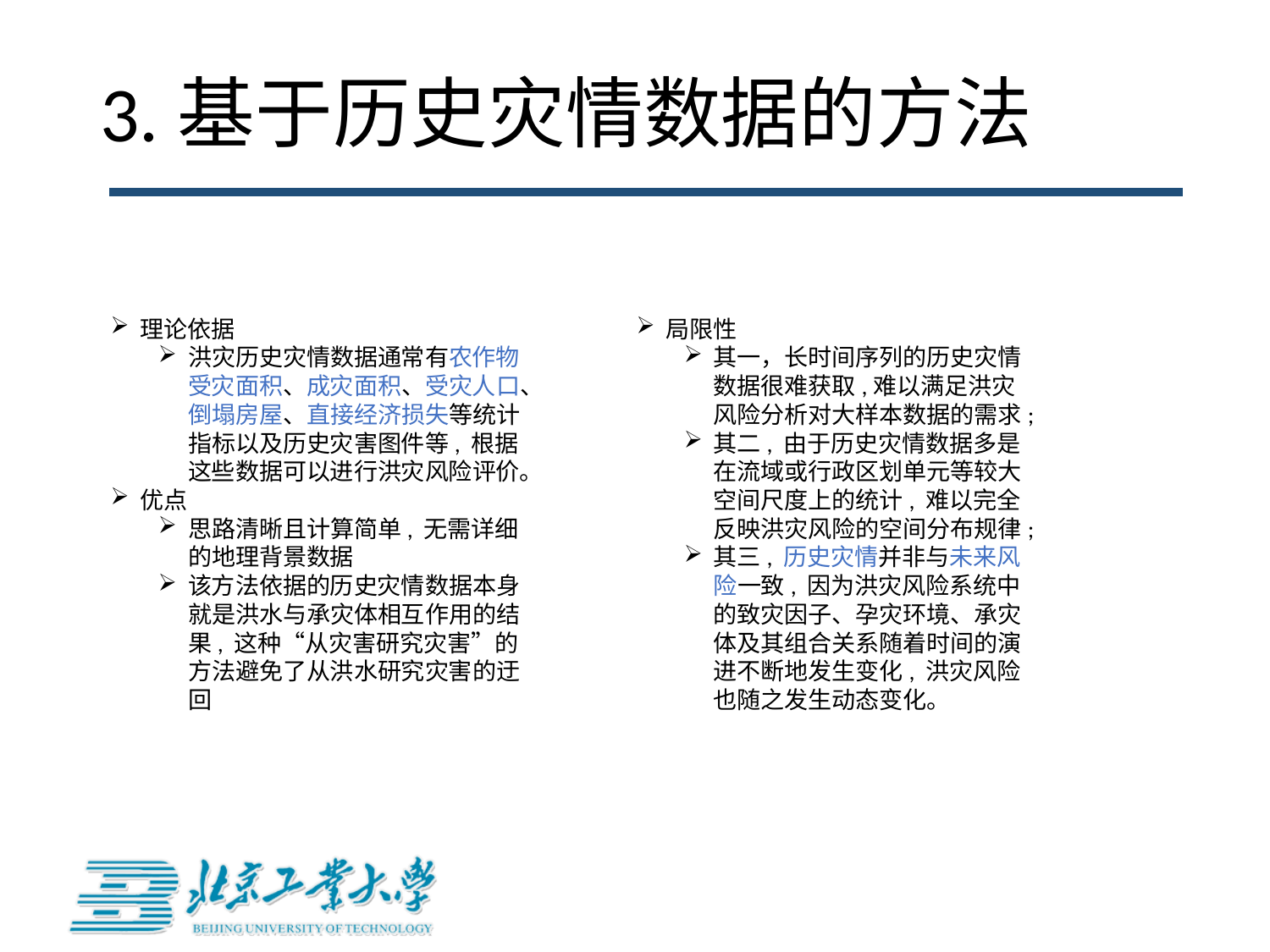

# 3.基于历史灾情数据的方法
理论依据
洪灾历史灾情数据通常有农作物受灾面积、成灾面积、受灾人口、倒塌房屋、直接经济损失等统计指标以及历史灾害图件等, 根据这些数据可以进行洪灾风险评价。
优点
思路清晰且计算简单, 无需详细的地理背景数据
该方法依据的历史灾情数据本身就是洪水与承灾体相互作用的结果, 这种“从灾害研究灾害”的方法避免了从洪水研究灾害的迂回
局限性
其一，长时间序列的历史灾情数据很难获取,难以满足洪灾风险分析对大样本数据的需求;
其二, 由于历史灾情数据多是在流域或行政区划单元等较大空间尺度上的统计, 难以完全反映洪灾风险的空间分布规律;
其三, 历史灾情并非与未来风险一致, 因为洪灾风险系统中的致灾因子、孕灾环境、承灾体及其组合关系随着时间的演进不断地发生变化, 洪灾风险也随之发生动态变化。